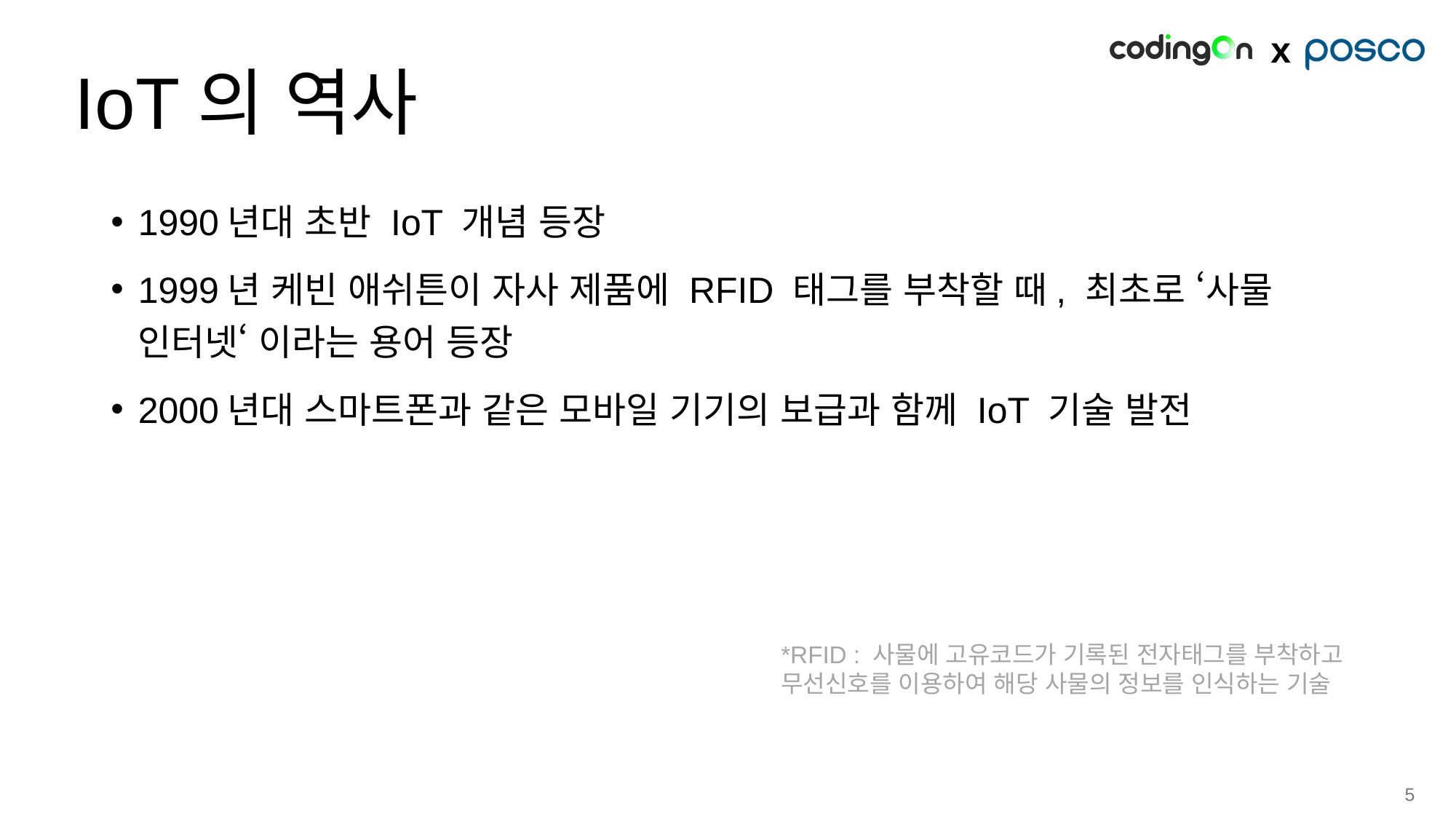

# IoT의 역사
1990년대 초반 IoT 개념 등장
1999년 케빈 애쉬튼이 자사 제품에 RFID 태그를 부착할 때, 최초로 ‘사물 인터넷‘ 이라는 용어 등장
2000년대 스마트폰과 같은 모바일 기기의 보급과 함께 IoT 기술 발전
*RFID : 사물에 고유코드가 기록된 전자태그를 부착하고 무선신호를 이용하여 해당 사물의 정보를 인식하는 기술
5